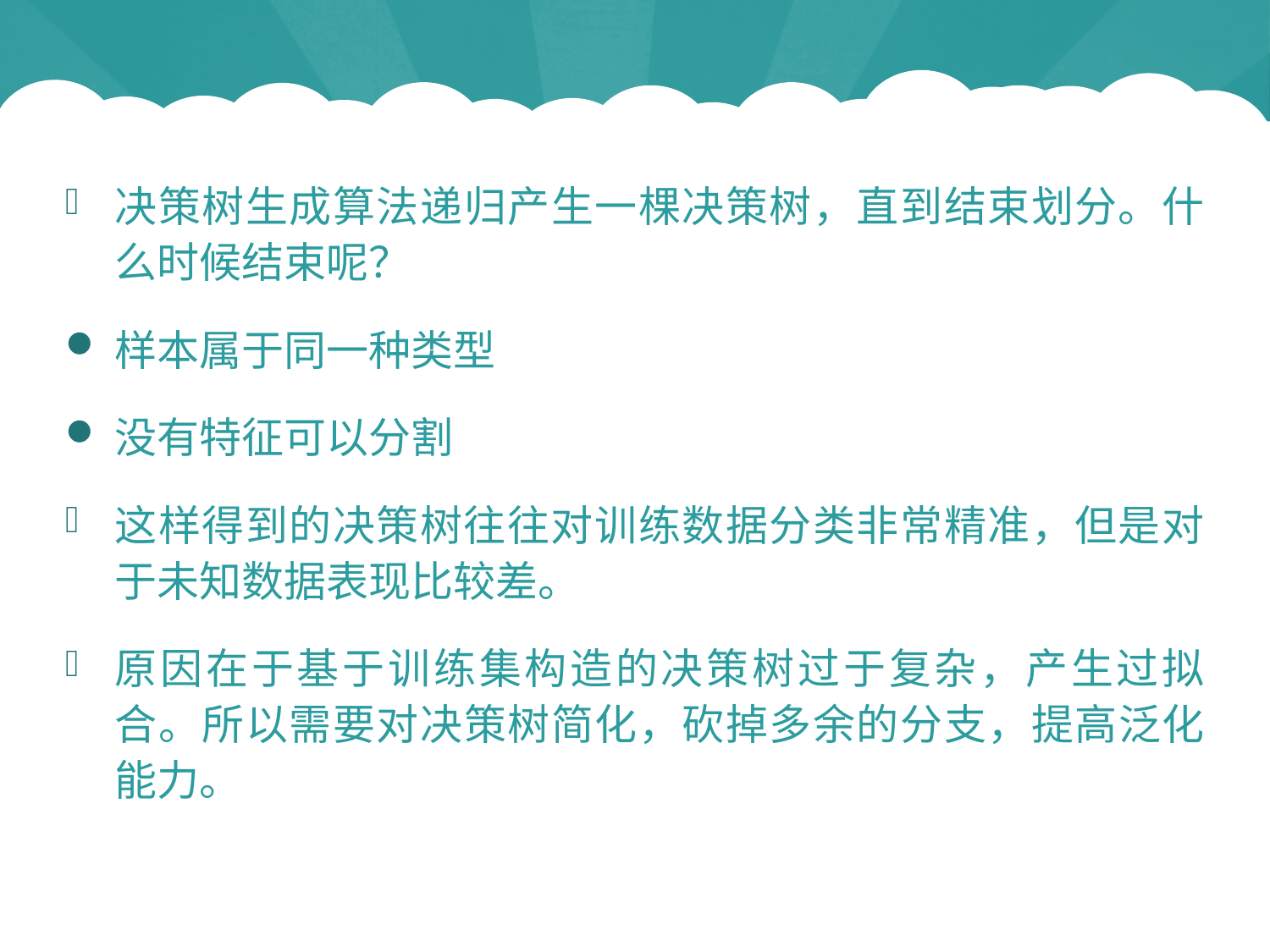

#
决策树生成算法递归产生一棵决策树，直到结束划分。什么时候结束呢？
样本属于同一种类型
没有特征可以分割
这样得到的决策树往往对训练数据分类非常精准，但是对于未知数据表现比较差。
原因在于基于训练集构造的决策树过于复杂，产生过拟合。所以需要对决策树简化，砍掉多余的分支，提高泛化能力。